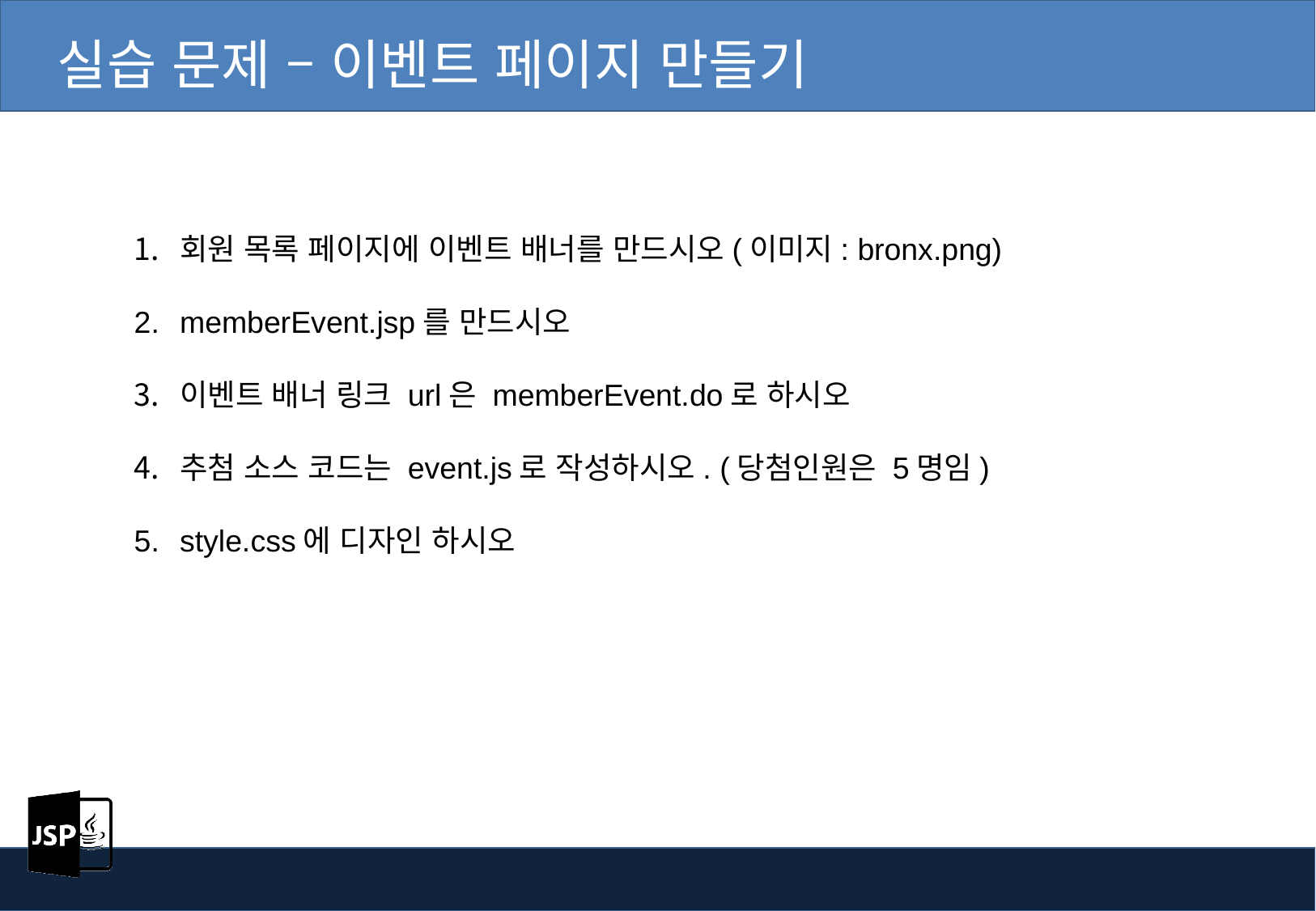

실습 문제 – 이벤트 페이지 만들기
회원 목록 페이지에 이벤트 배너를 만드시오(이미지: bronx.png)
memberEvent.jsp를 만드시오
이벤트 배너 링크 url은 memberEvent.do로 하시오
추첨 소스 코드는 event.js로 작성하시오. (당첨인원은 5명임)
style.css에 디자인 하시오